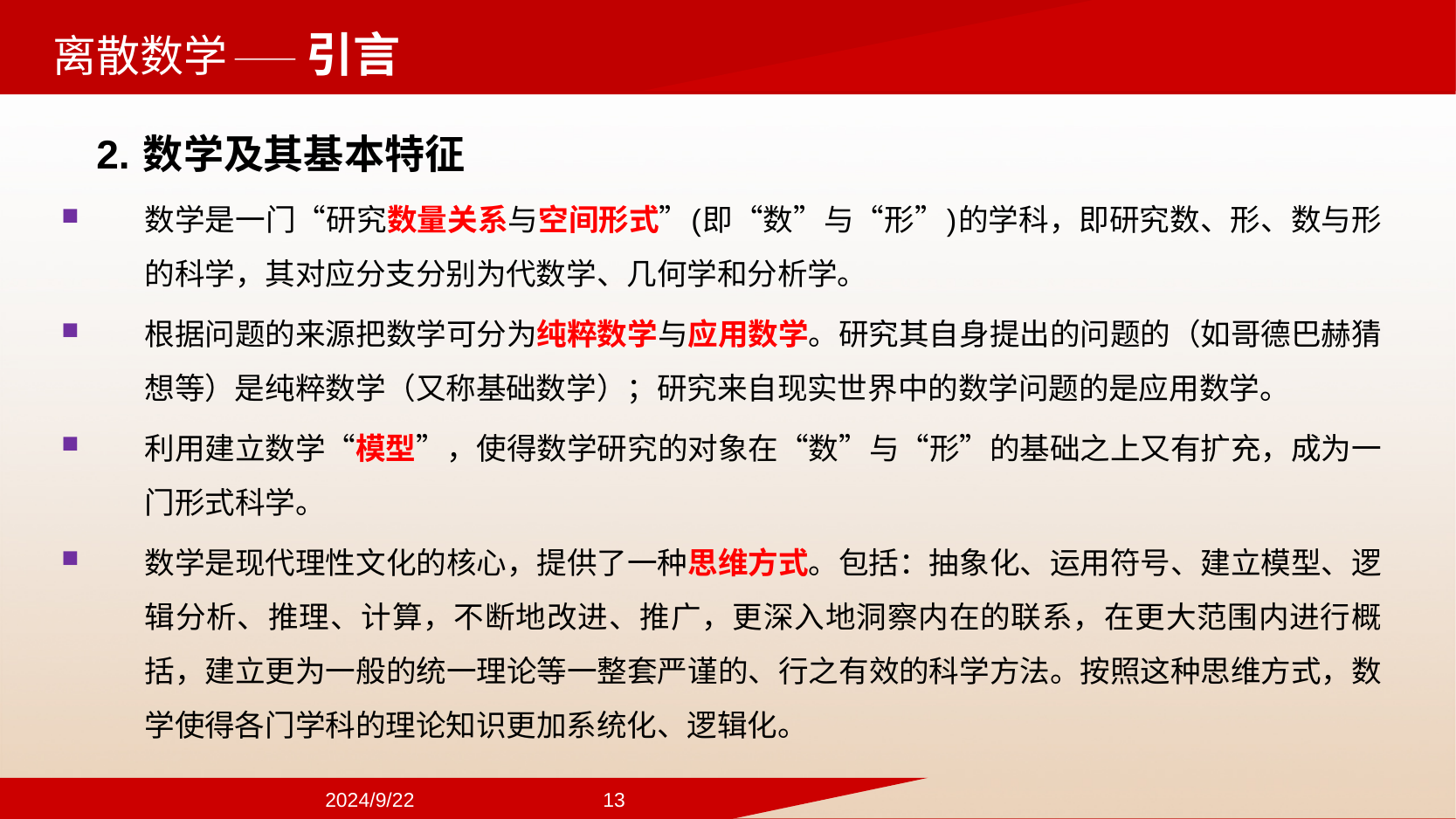

——引言
2. 数学及其基本特征
数学是一门“研究数量关系与空间形式”(即“数”与“形”)的学科，即研究数、形、数与形的科学，其对应分支分别为代数学、几何学和分析学。
根据问题的来源把数学可分为纯粹数学与应用数学。研究其自身提出的问题的（如哥德巴赫猜想等）是纯粹数学（又称基础数学）；研究来自现实世界中的数学问题的是应用数学。
利用建立数学“模型”，使得数学研究的对象在“数”与“形”的基础之上又有扩充，成为一门形式科学。
数学是现代理性文化的核心，提供了一种思维方式。包括：抽象化、运用符号、建立模型、逻辑分析、推理、计算，不断地改进、推广，更深入地洞察内在的联系，在更大范围内进行概括，建立更为一般的统一理论等一整套严谨的、行之有效的科学方法。按照这种思维方式，数学使得各门学科的理论知识更加系统化、逻辑化。
2024/9/22
13